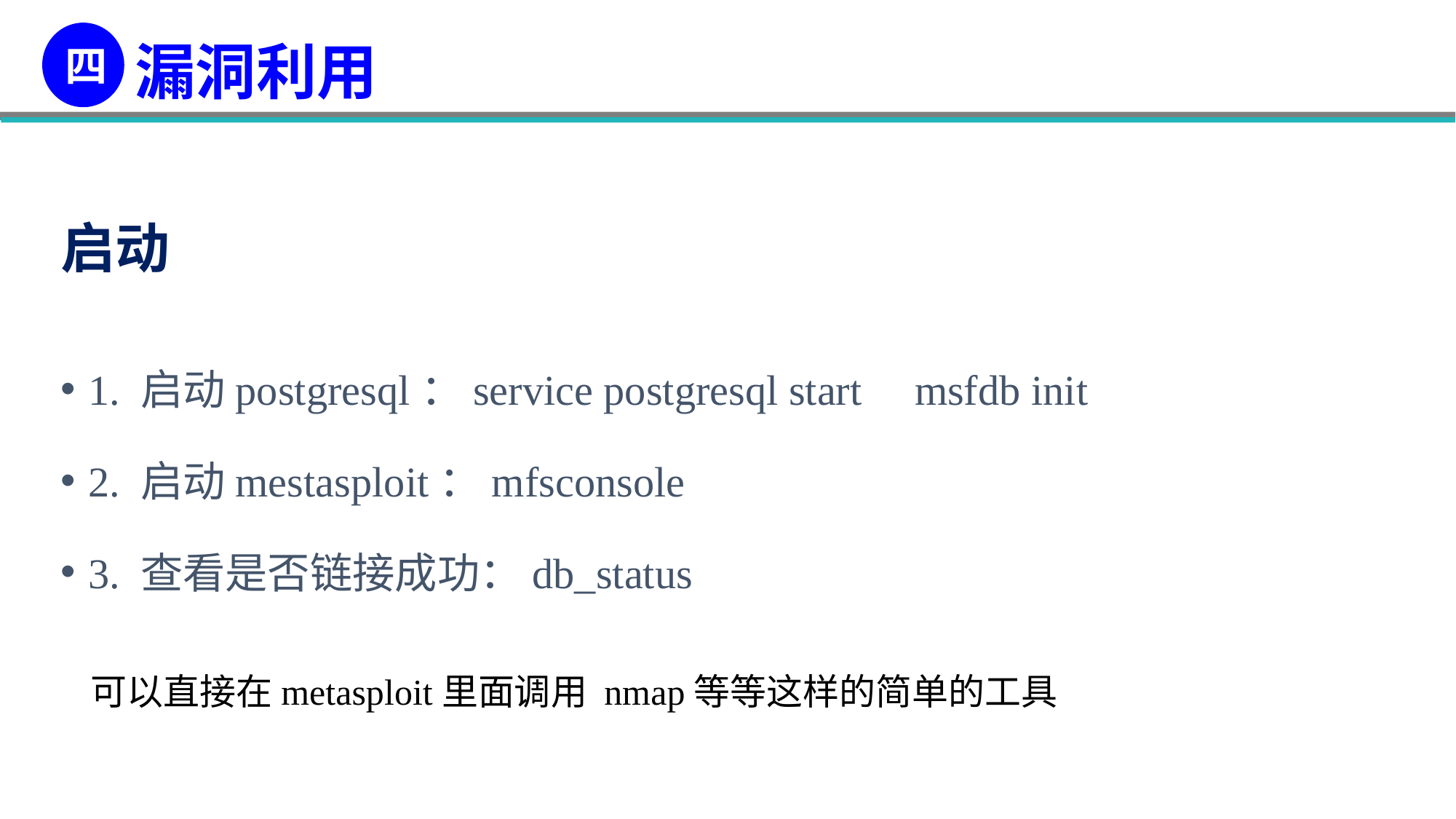

启动
1. 启动postgresql：service postgresql start     msfdb init
2. 启动mestasploit：mfsconsole
3. 查看是否链接成功：db_status

可以直接在metasploit里面调用 nmap等等这样的简单的工具